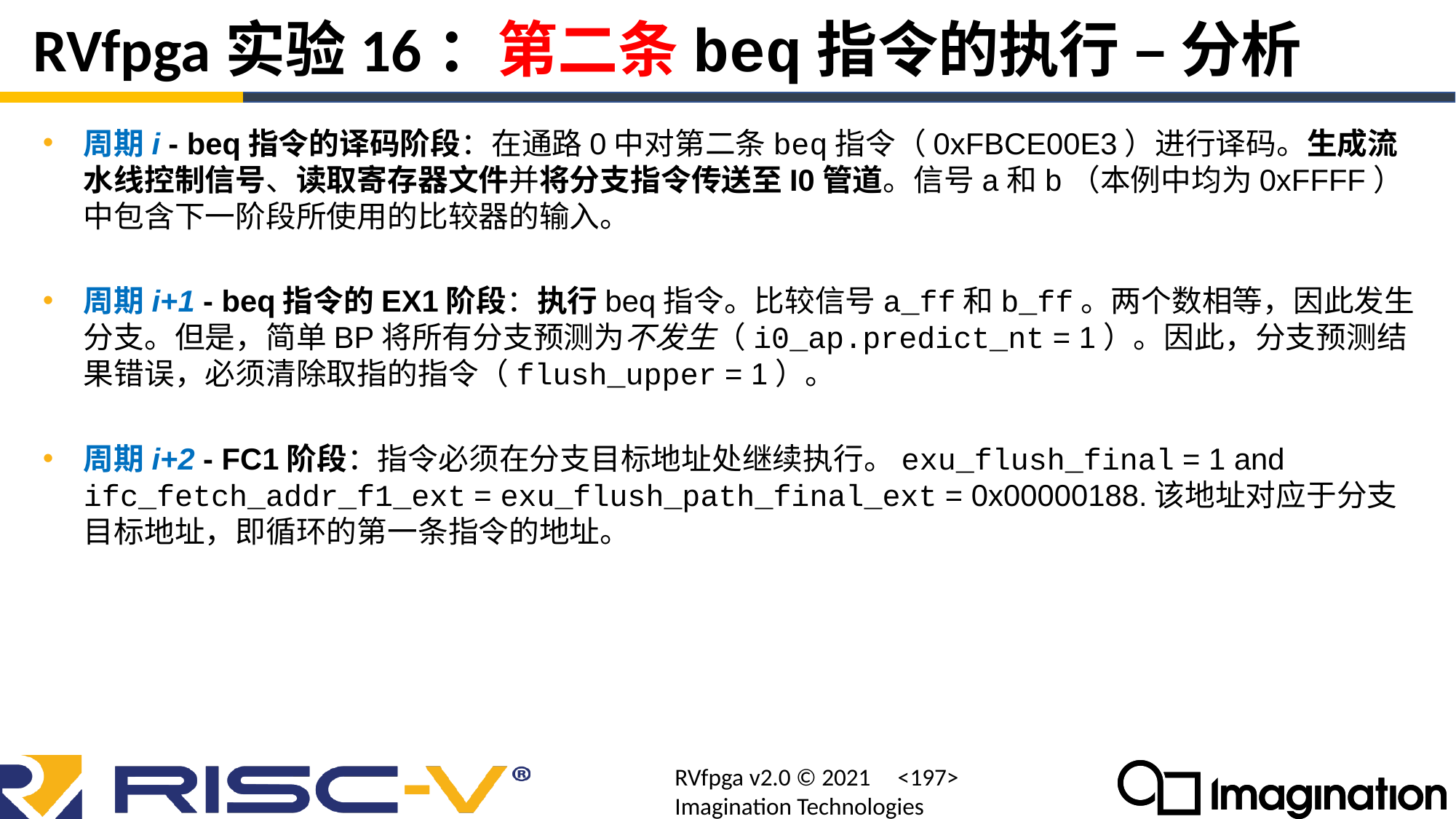

# RVfpga实验16：第二条beq指令的执行 – 分析
周期i - beq指令的译码阶段：在通路0中对第二条beq指令（0xFBCE00E3）进行译码。生成流水线控制信号、读取寄存器文件并将分支指令传送至I0管道。信号a和b（本例中均为0xFFFF）中包含下一阶段所使用的比较器的输入。

周期i+1 - beq指令的EX1阶段：执行beq指令。比较信号a_ff和b_ff。两个数相等，因此发生分支。但是，简单BP将所有分支预测为不发生（i0_ap.predict_nt = 1）。因此，分支预测结果错误，必须清除取指的指令（flush_upper = 1）。

周期i+2 - FC1阶段：指令必须在分支目标地址处继续执行。exu_flush_final = 1 and ifc_fetch_addr_f1_ext = exu_flush_path_final_ext = 0x00000188.该地址对应于分支目标地址，即循环的第一条指令的地址。